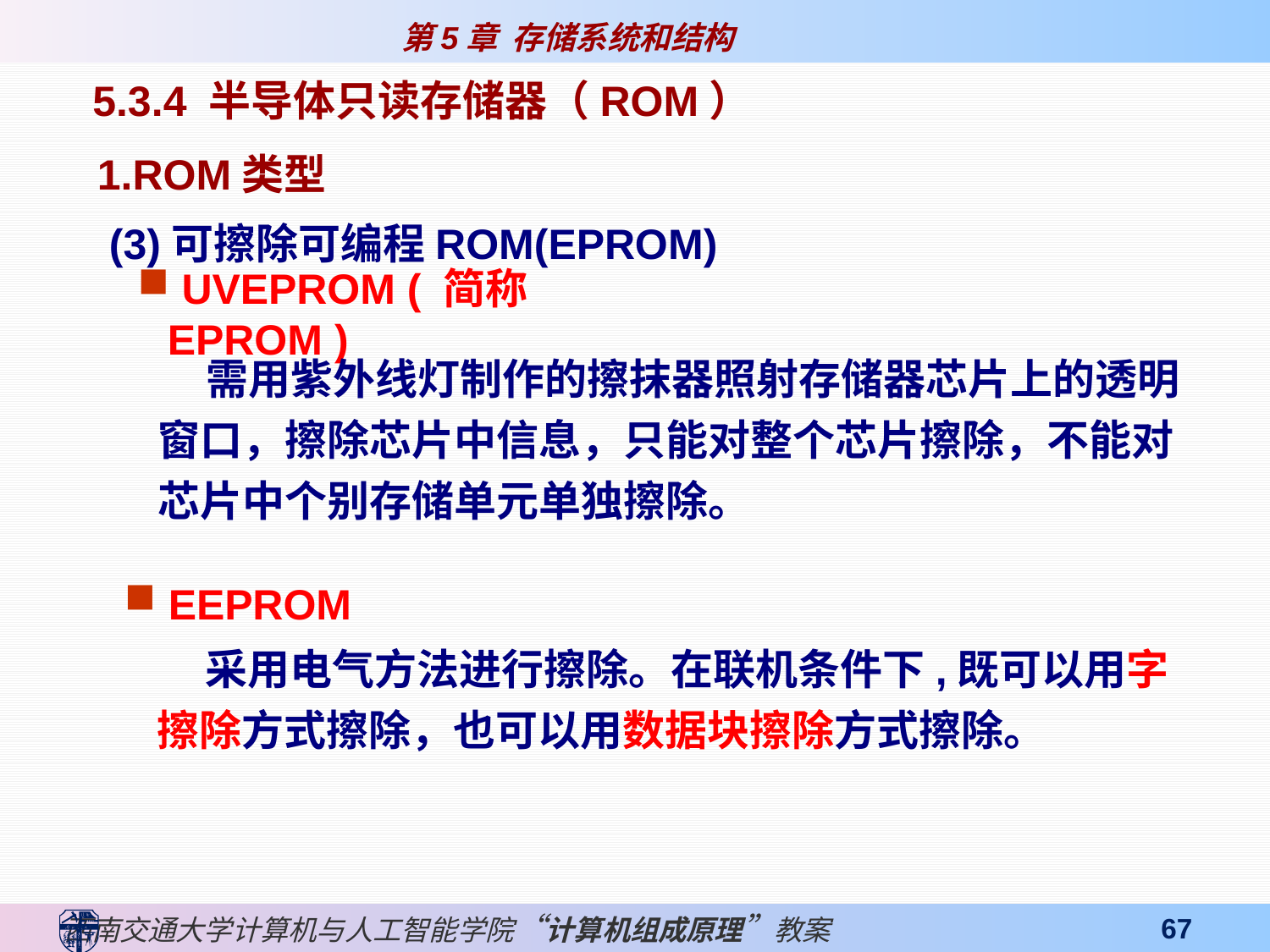

5.3.4 半导体只读存储器（ROM）
1.ROM类型
 (3)可擦除可编程ROM(EPROM)
 UVEPROM ( 简称 EPROM )
    需用紫外线灯制作的擦抹器照射存储器芯片上的透明窗口，擦除芯片中信息，只能对整个芯片擦除，不能对芯片中个别存储单元单独擦除。
 EEPROM
    采用电气方法进行擦除。在联机条件下,既可以用字擦除方式擦除，也可以用数据块擦除方式擦除。